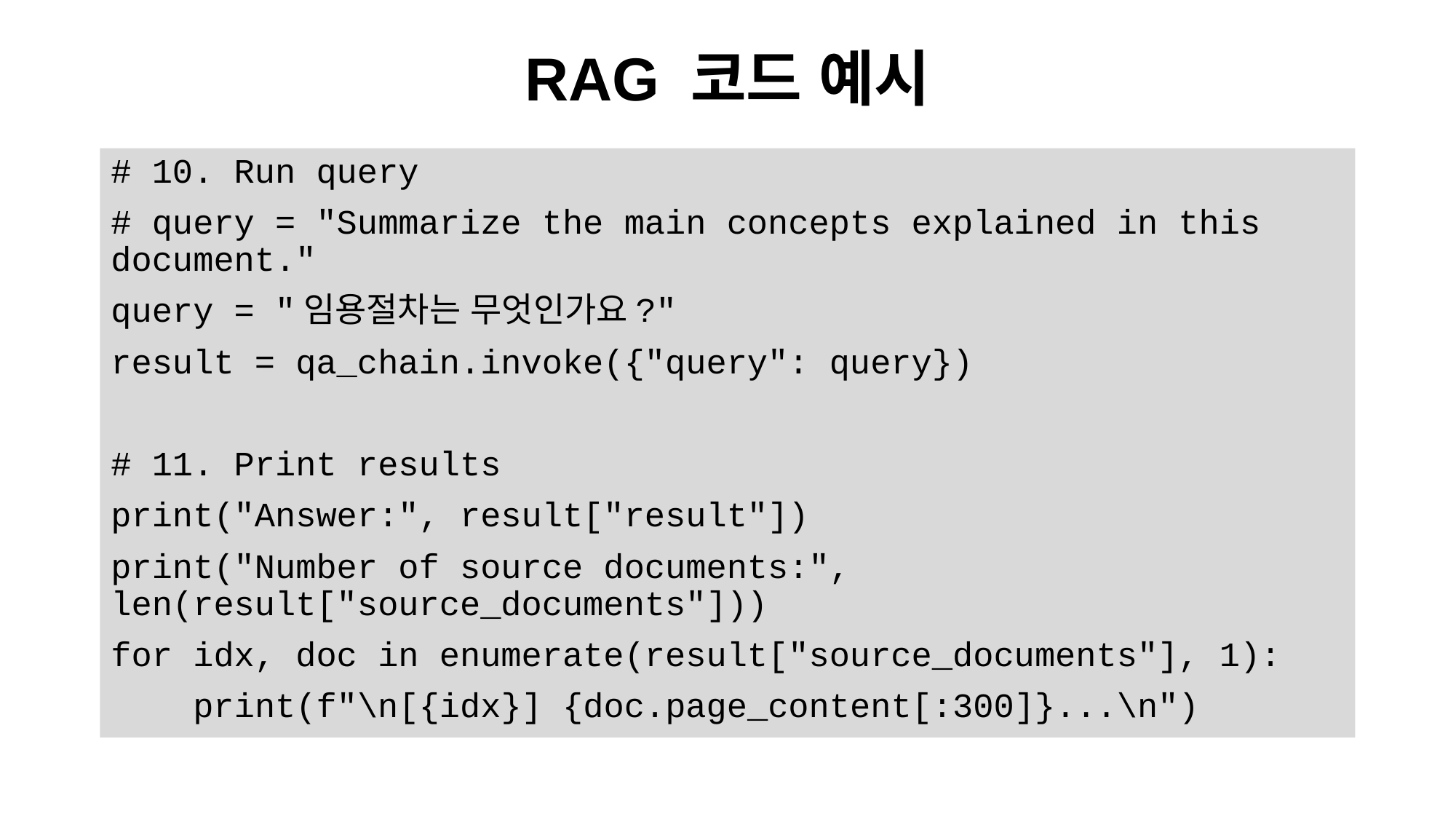

# RAG 코드 예시
# 10. Run query
# query = "Summarize the main concepts explained in this document."
query = "임용절차는 무엇인가요?"
result = qa_chain.invoke({"query": query})

# 11. Print results
print("Answer:", result["result"])
print("Number of source documents:", len(result["source_documents"]))
for idx, doc in enumerate(result["source_documents"], 1):
    print(f"\n[{idx}] {doc.page_content[:300]}...\n")